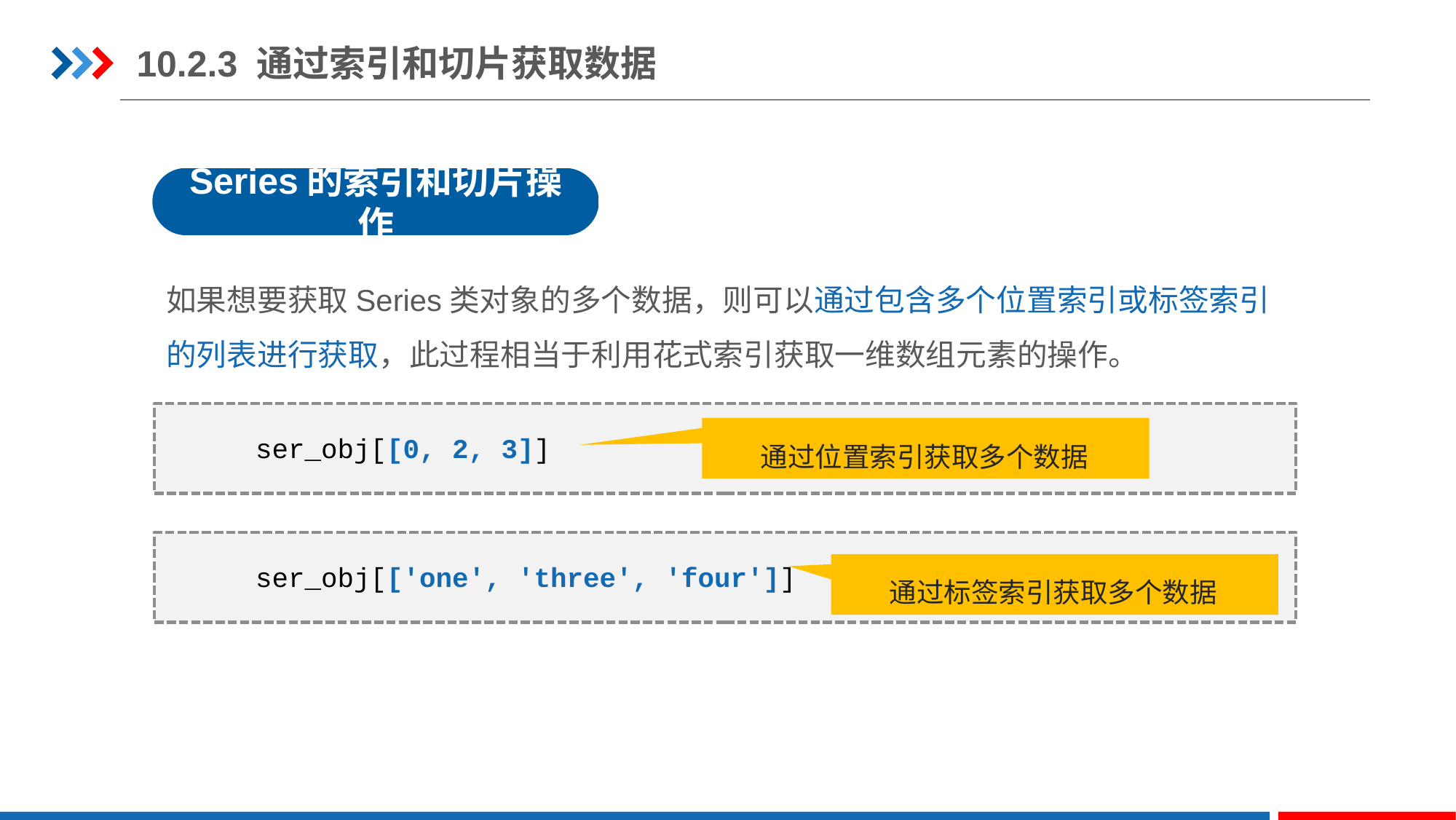

10.2.3 通过索引和切片获取数据
Series的索引和切片操作
如果想要获取Series类对象的多个数据，则可以通过包含多个位置索引或标签索引的列表进行获取，此过程相当于利用花式索引获取一维数组元素的操作。

通过位置索引获取多个数据

ser_obj[[0, 2, 3]]

ser_obj[['one', 'three', 'four']]
通过标签索引获取多个数据